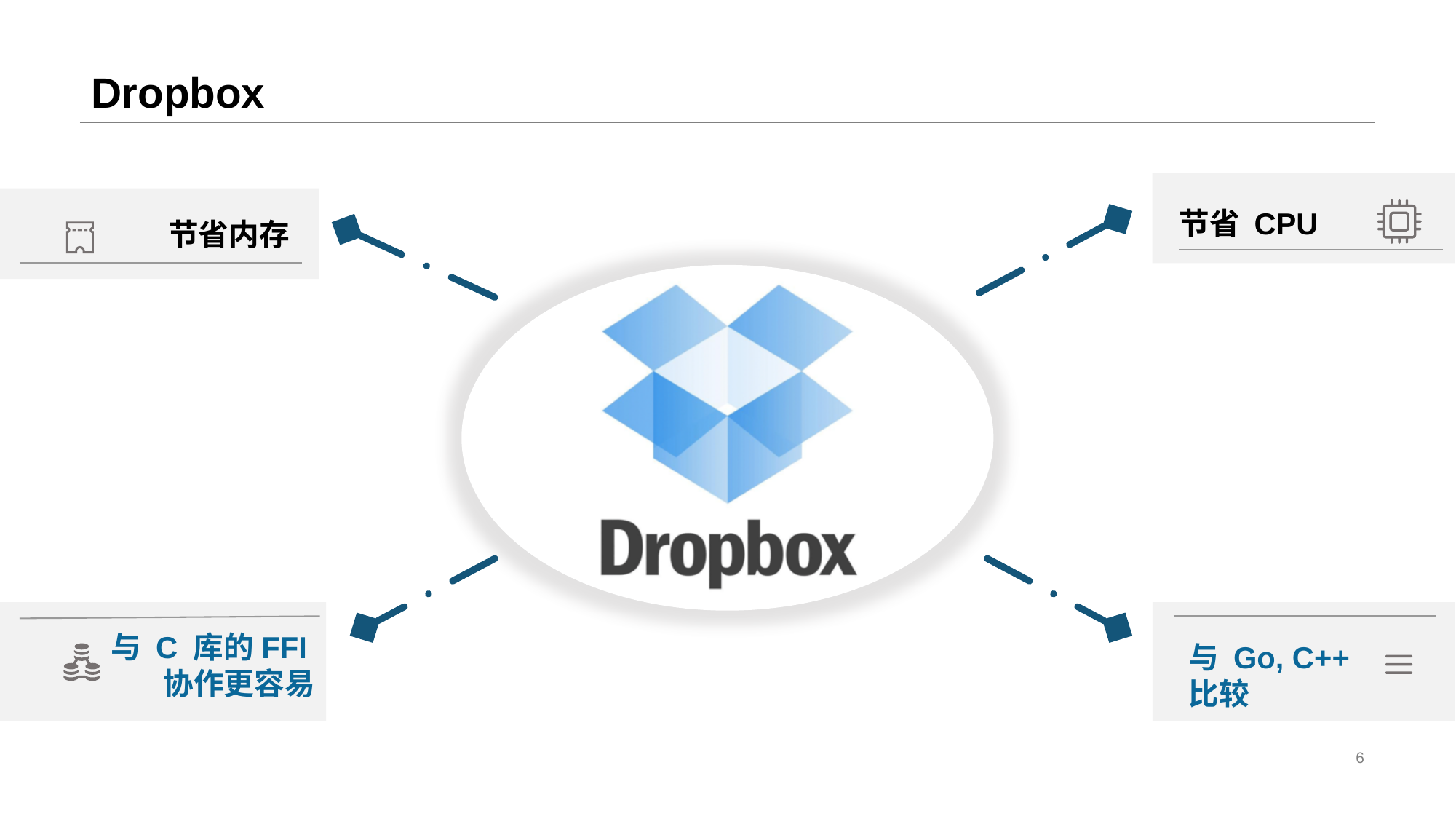

# Dropbox

节省 CPU

节省内存

与 C 库的FFI
协作更容易

与 Go, C++
比较

6